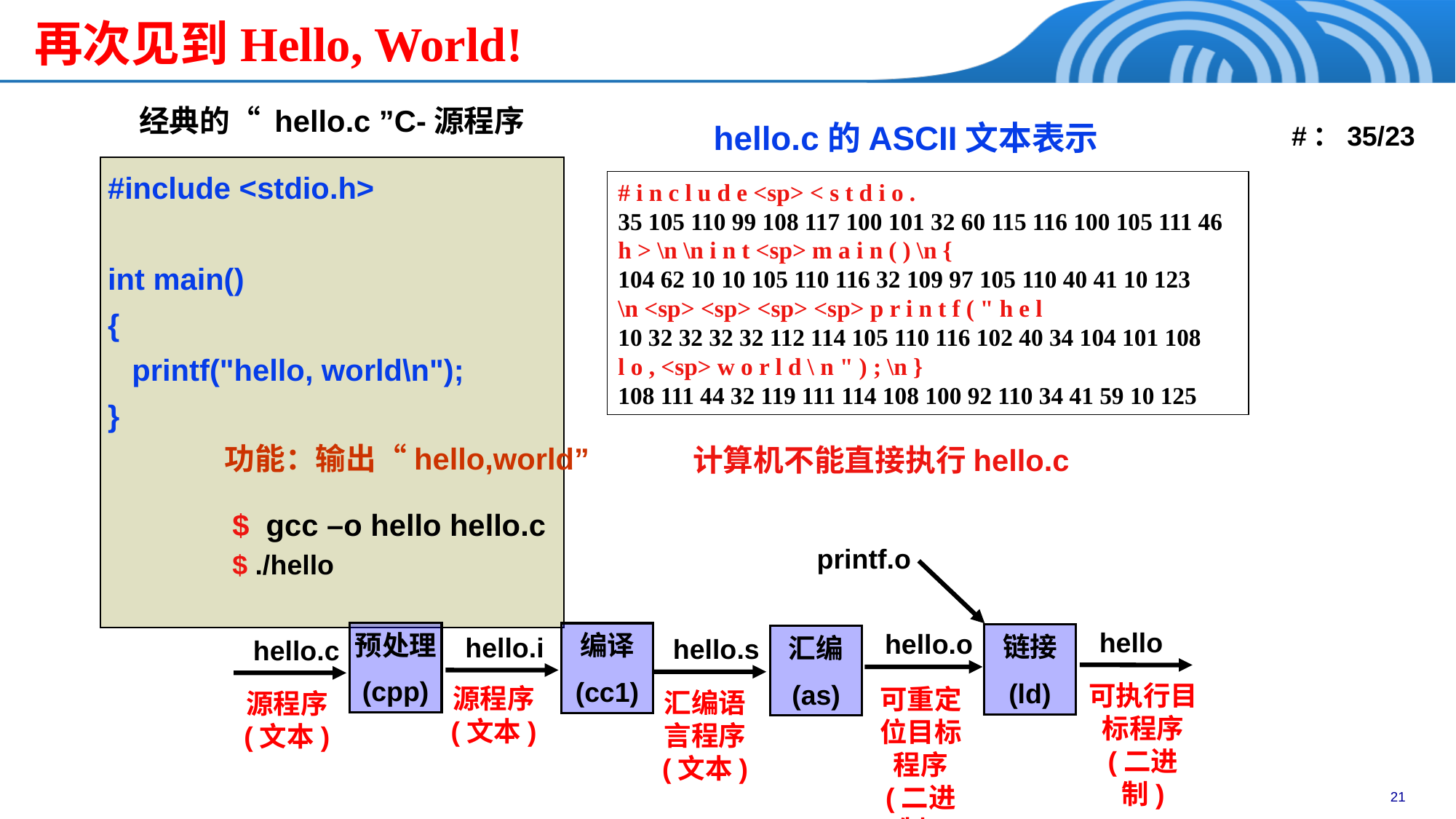

再次见到Hello, World!
经典的“ hello.c ”C-源程序
hello.c的ASCII文本表示
#：35/23
#include <stdio.h>

int main()
{
	printf("hello, world\n");
}
# i n c l u d e <sp> < s t d i o .
35 105 110 99 108 117 100 101 32 60 115 116 100 105 111 46
h > \n \n i n t <sp> m a i n ( ) \n {
104 62 10 10 105 110 116 32 109 97 105 110 40 41 10 123
\n <sp> <sp> <sp> <sp> p r i n t f ( " h e l
10 32 32 32 32 112 114 105 110 116 102 40 34 104 101 108
l o , <sp> w o r l d \ n " ) ; \n }
108 111 44 32 119 111 114 108 100 92 110 34 41 59 10 125
功能：输出“hello,world”
计算机不能直接执行hello.c
$  gcc –o hello hello.c
$ ./hello
printf.o

hello

可执行目标程序
(二进制)
hello.o

可重定位目标程序
(二进制)
预处理
(cpp)
编译
(cc1)
链接
(ld)
hello.i

源程序
(文本)
汇编
(as)
hello.s

汇编语言程序
(文本)
hello.c

源程序
(文本)